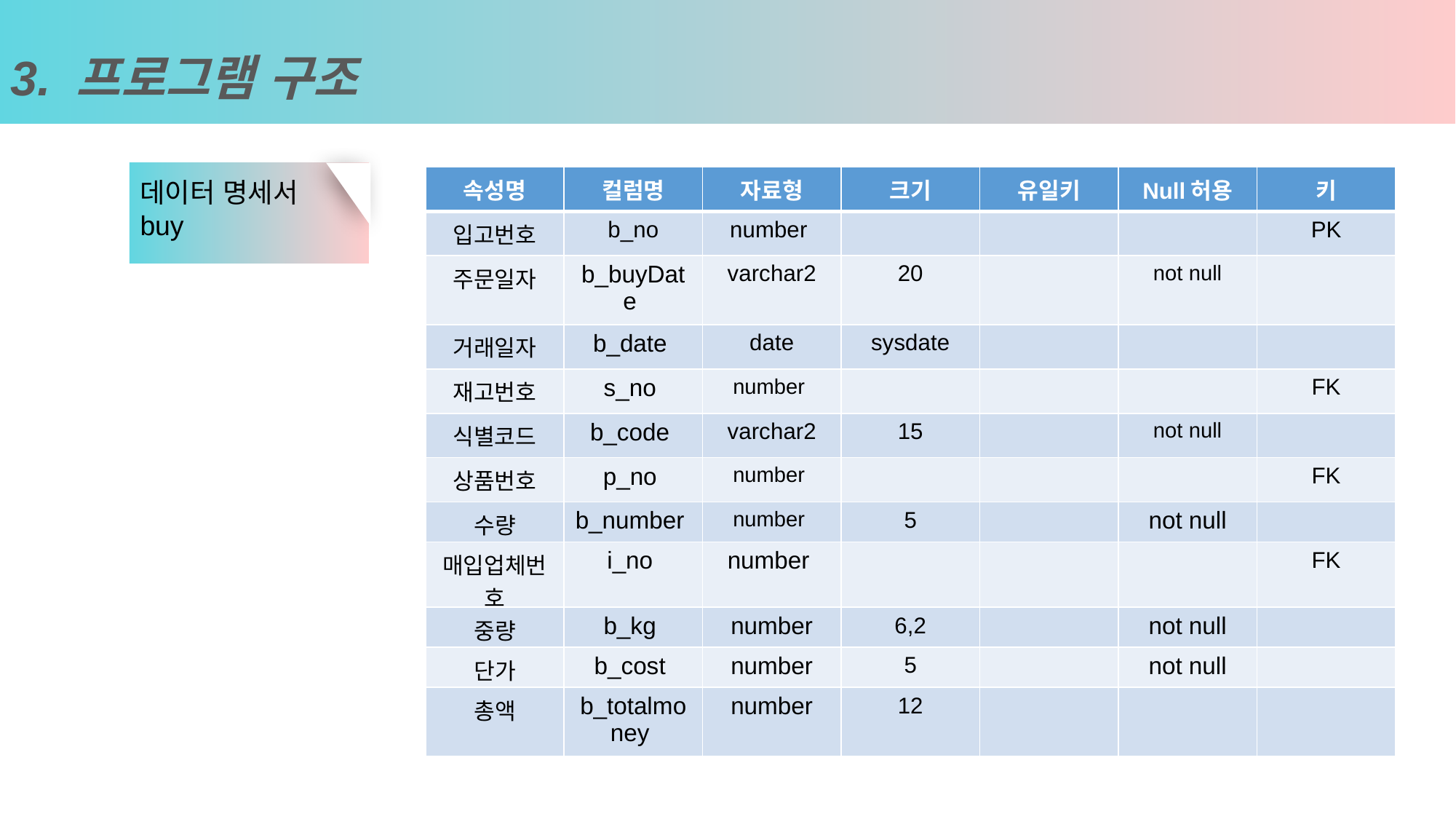

3. 프로그램 구조

| 속성명 | 컬럼명 | 자료형 | 크기 | 유일키 | Null허용 | 키 |
| --- | --- | --- | --- | --- | --- | --- |
| 입고번호 | b\_no | number |  |  |  | PK |
| 주문일자 | b\_buyDate | varchar2 | 20 |  | not null |  |
| 거래일자 | b\_date | date | sysdate |  |  |  |
| 재고번호 | s\_no | number |  |  |  | FK |
| 식별코드 | b\_code | varchar2 | 15 |  | not null |  |
| 상품번호 | p\_no | number |  |  |  | FK |
| 수량 | b\_number | number | 5 |  | not null |  |
| 매입업체번호 | i\_no | number |  |  |  | FK |
| 중량 | b\_kg | number | 6,2 |  | not null |  |
| 단가 | b\_cost | number | 5 |  | not null |  |
| 총액 | b\_totalmoney | number | 12 |  |  |  |
데이터 명세서
buy